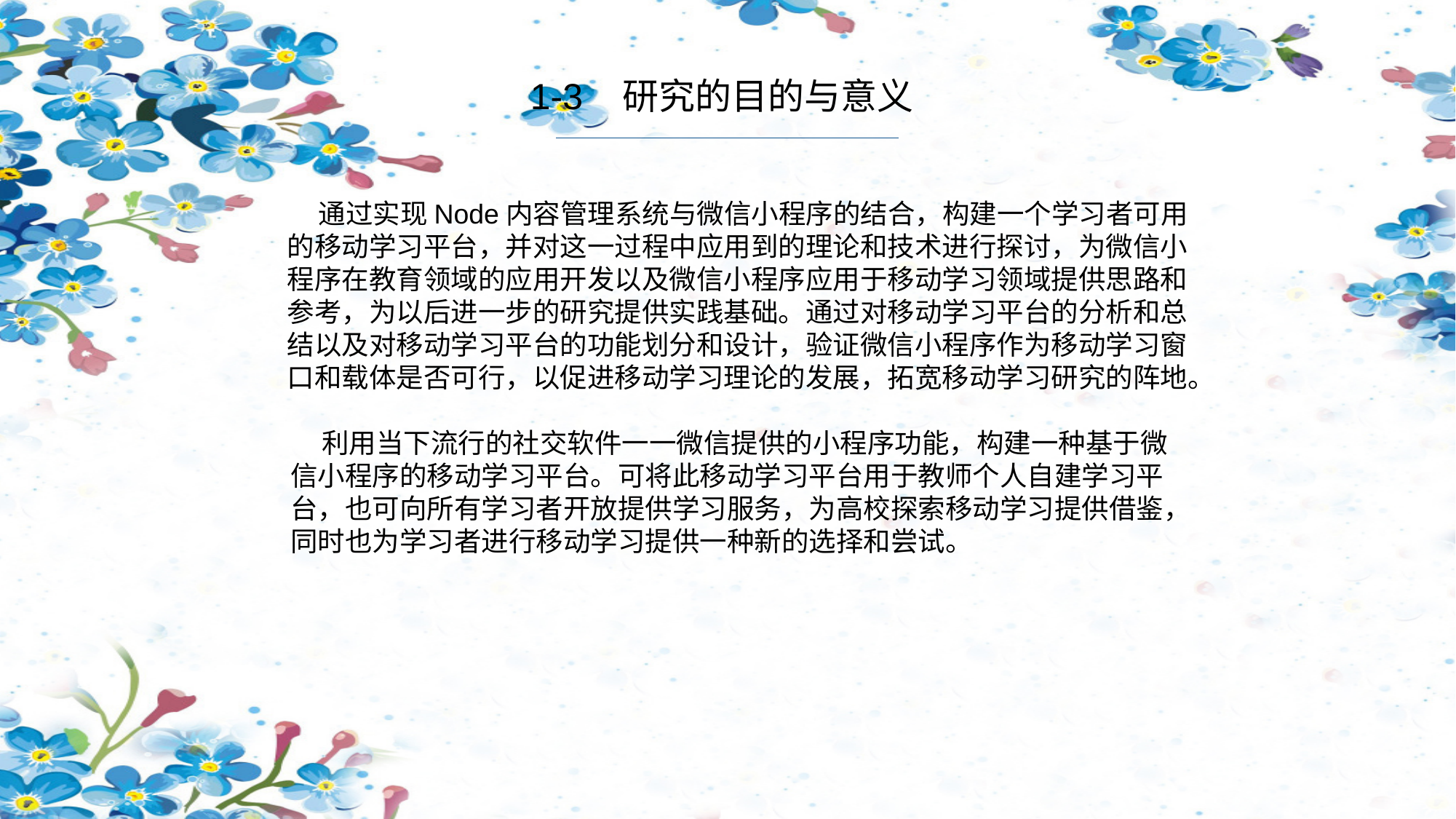

1-3   研究的目的与意义
    通过实现Node内容管理系统与微信小程序的结合，构建一个学习者可用的移动学习平台，并对这一过程中应用到的理论和技术进行探讨，为微信小程序在教育领域的应用开发以及微信小程序应用于移动学习领域提供思路和参考，为以后进一步的研究提供实践基础。通过对移动学习平台的分析和总结以及对移动学习平台的功能划分和设计，验证微信小程序作为移动学习窗口和载体是否可行，以促进移动学习理论的发展，拓宽移动学习研究的阵地。
    利用当下流行的社交软件一一微信提供的小程序功能，构建一种基于微信小程序的移动学习平台。可将此移动学习平台用于教师个人自建学习平台，也可向所有学习者开放提供学习服务，为高校探索移动学习提供借鉴，同时也为学习者进行移动学习提供一种新的选择和尝试。